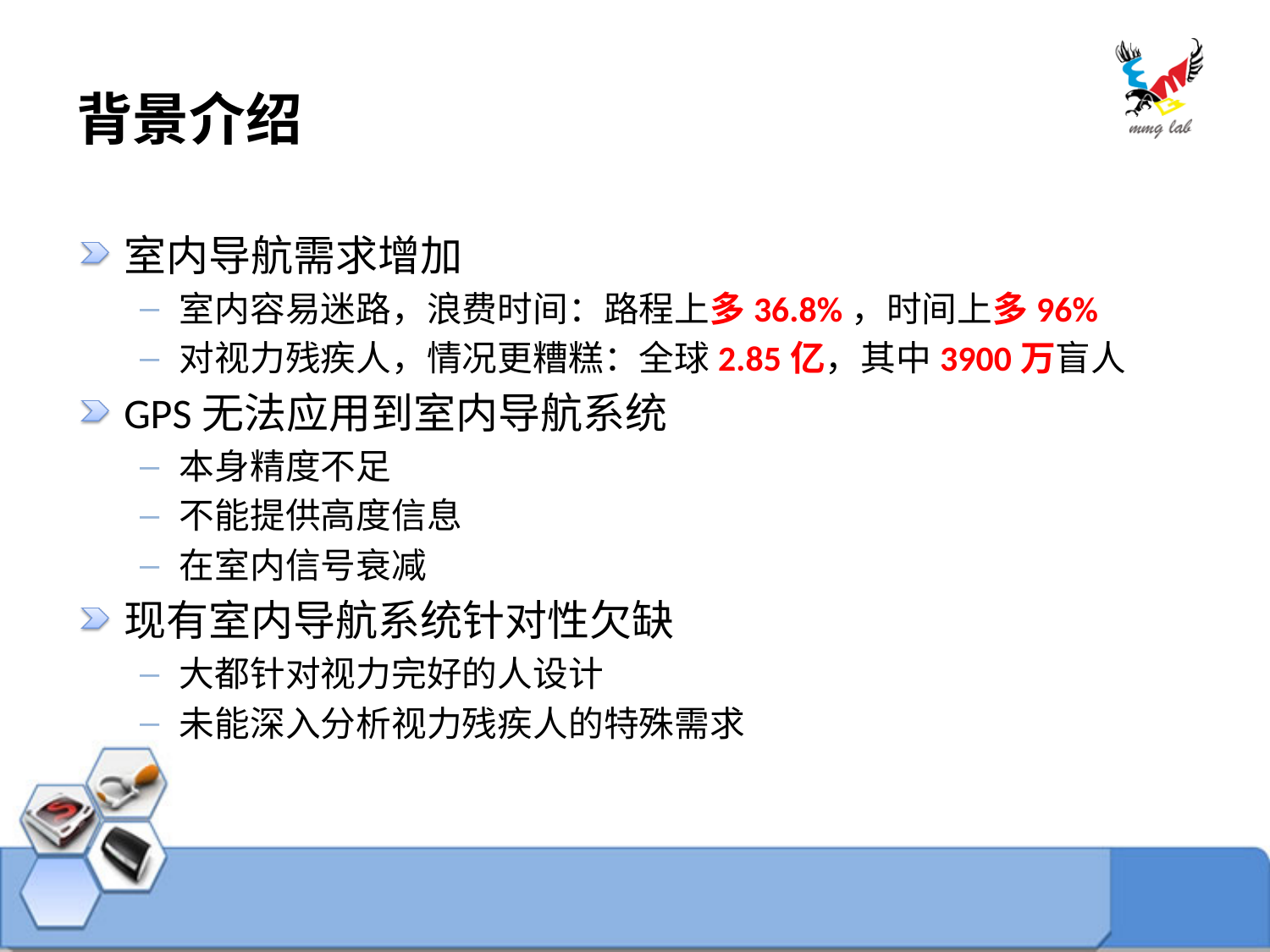

# 背景介绍
室内导航需求增加
室内容易迷路，浪费时间：路程上多36.8%，时间上多96%
对视力残疾人，情况更糟糕：全球2.85亿，其中3900万盲人
GPS无法应用到室内导航系统
本身精度不足
不能提供高度信息
在室内信号衰减
现有室内导航系统针对性欠缺
大都针对视力完好的人设计
未能深入分析视力残疾人的特殊需求